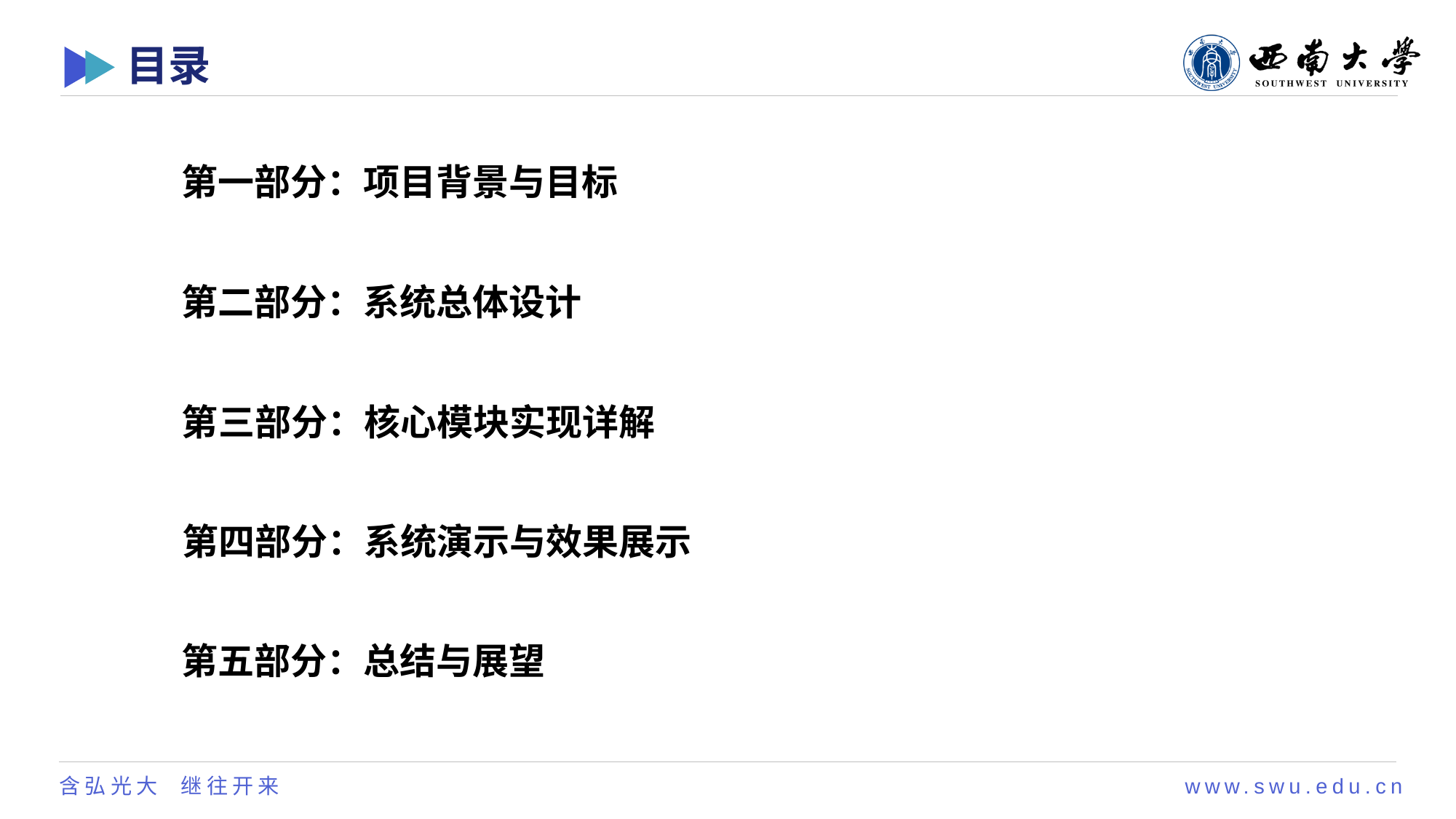

# 目录
第一部分：项目背景与目标
第二部分：系统总体设计
第三部分：核心模块实现详解
第四部分：系统演示与效果展示
第五部分：总结与展望